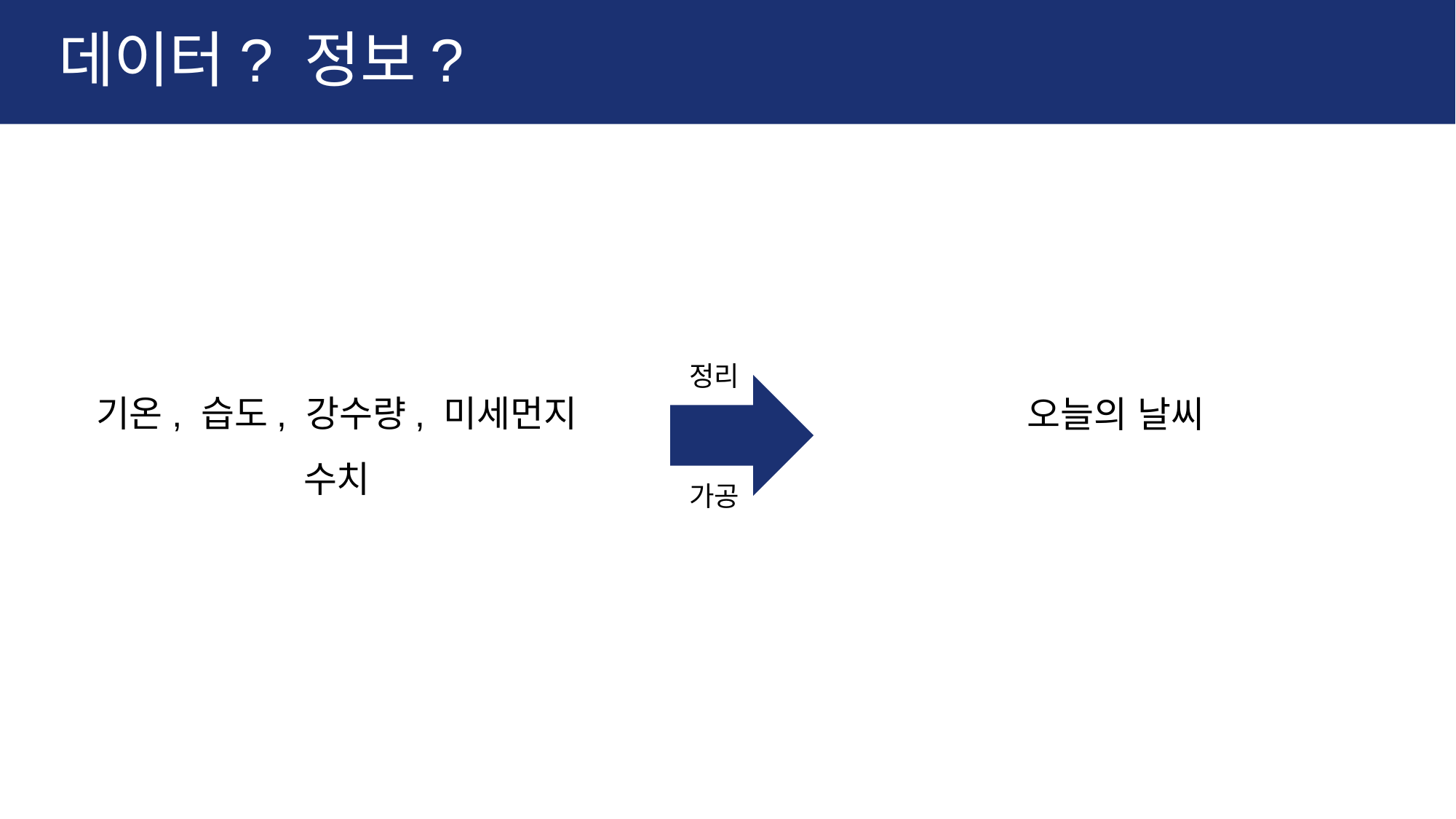

# 데이터? 정보?
정리
기온, 습도, 강수량, 미세먼지 수치
오늘의 날씨

가공